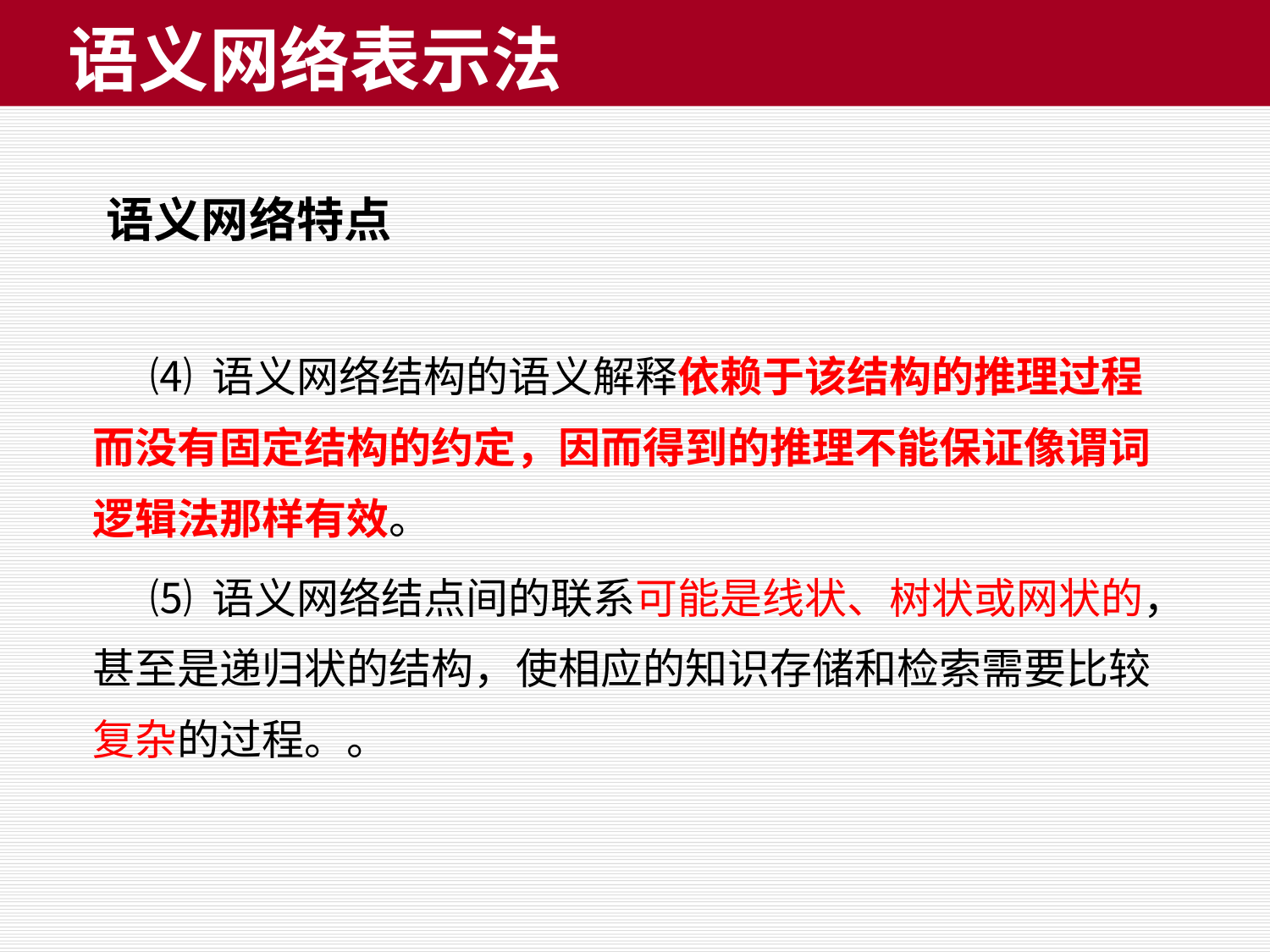

# 语义网络表示法
语义网络特点
      ⑷ 语义网络结构的语义解释依赖于该结构的推理过程而没有固定结构的约定，因而得到的推理不能保证像谓词逻辑法那样有效。
      ⑸ 语义网络结点间的联系可能是线状、树状或网状的，甚至是递归状的结构，使相应的知识存储和检索需要比较复杂的过程。。
106